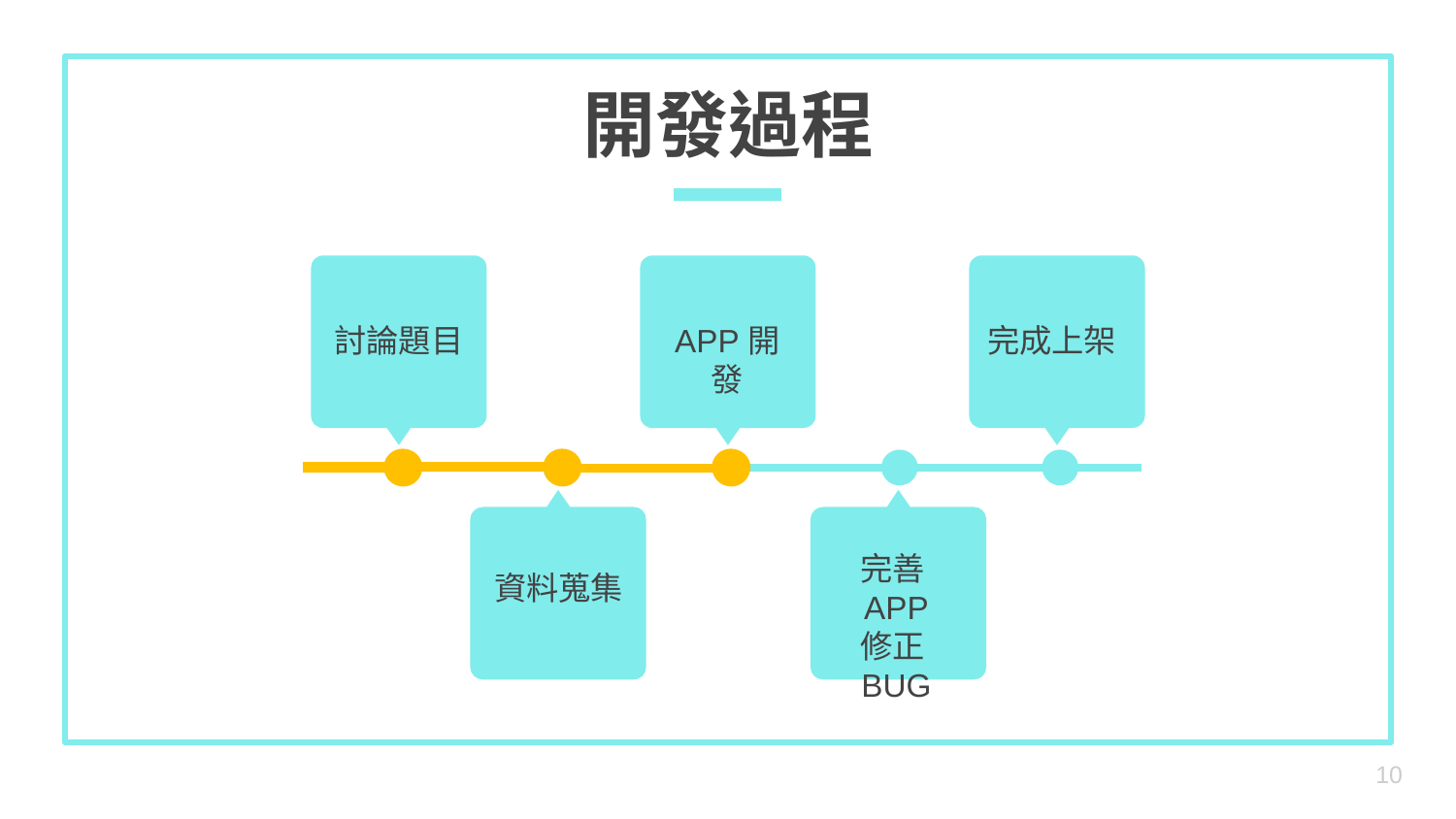

# 開發過程

討論題目
APP開發
完成上架

完善APP
修正BUG
資料蒐集
10